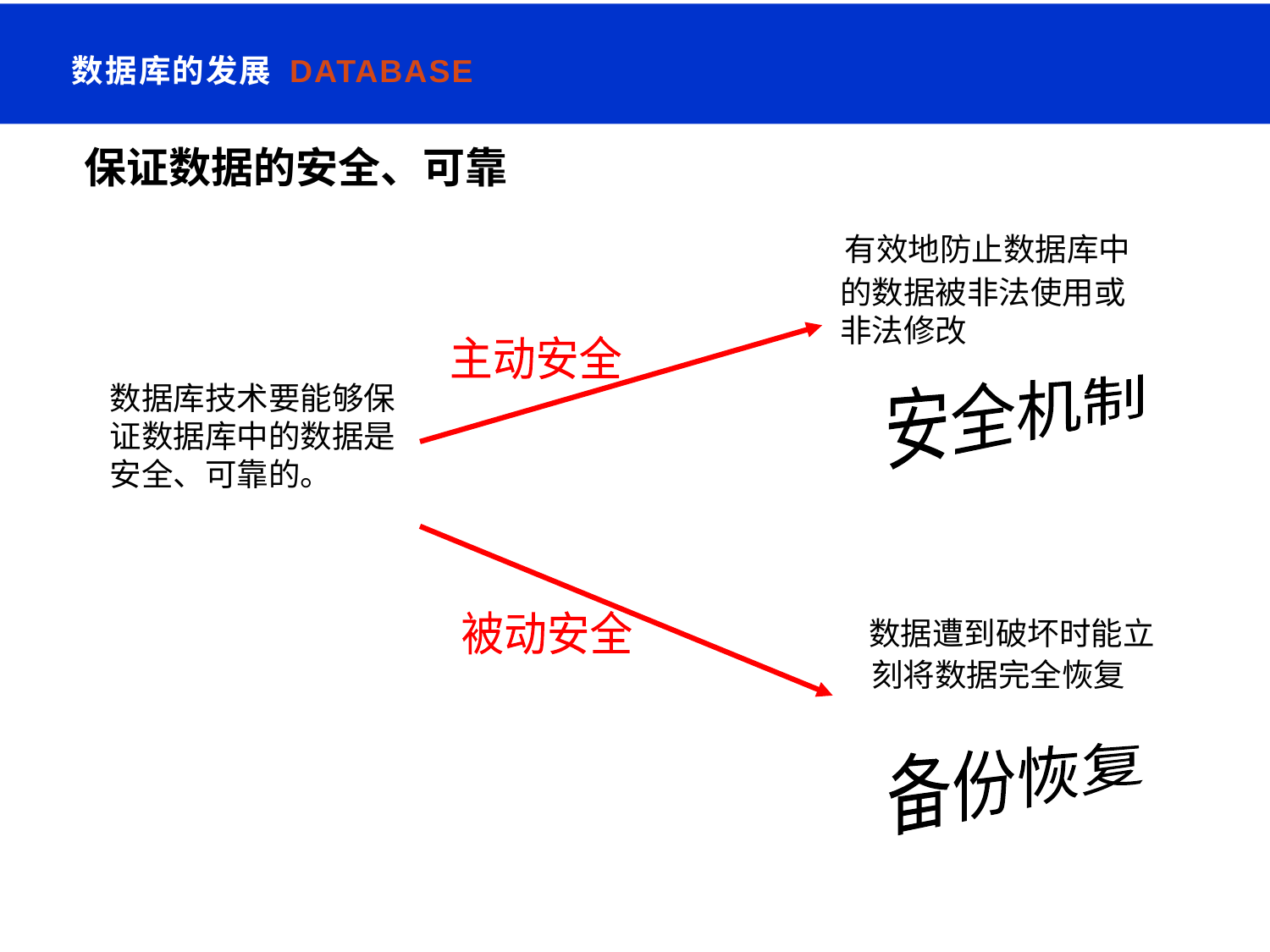

数据库的发展 Database
# 保证数据的安全、可靠
   有效地防止数据库中的数据被非法使用或非法修改

主动安全
数据库技术要能够保证数据库中的数据是安全、可靠的。
安全机制

被动安全
   数据遭到破坏时能立刻将数据完全恢复
备份恢复